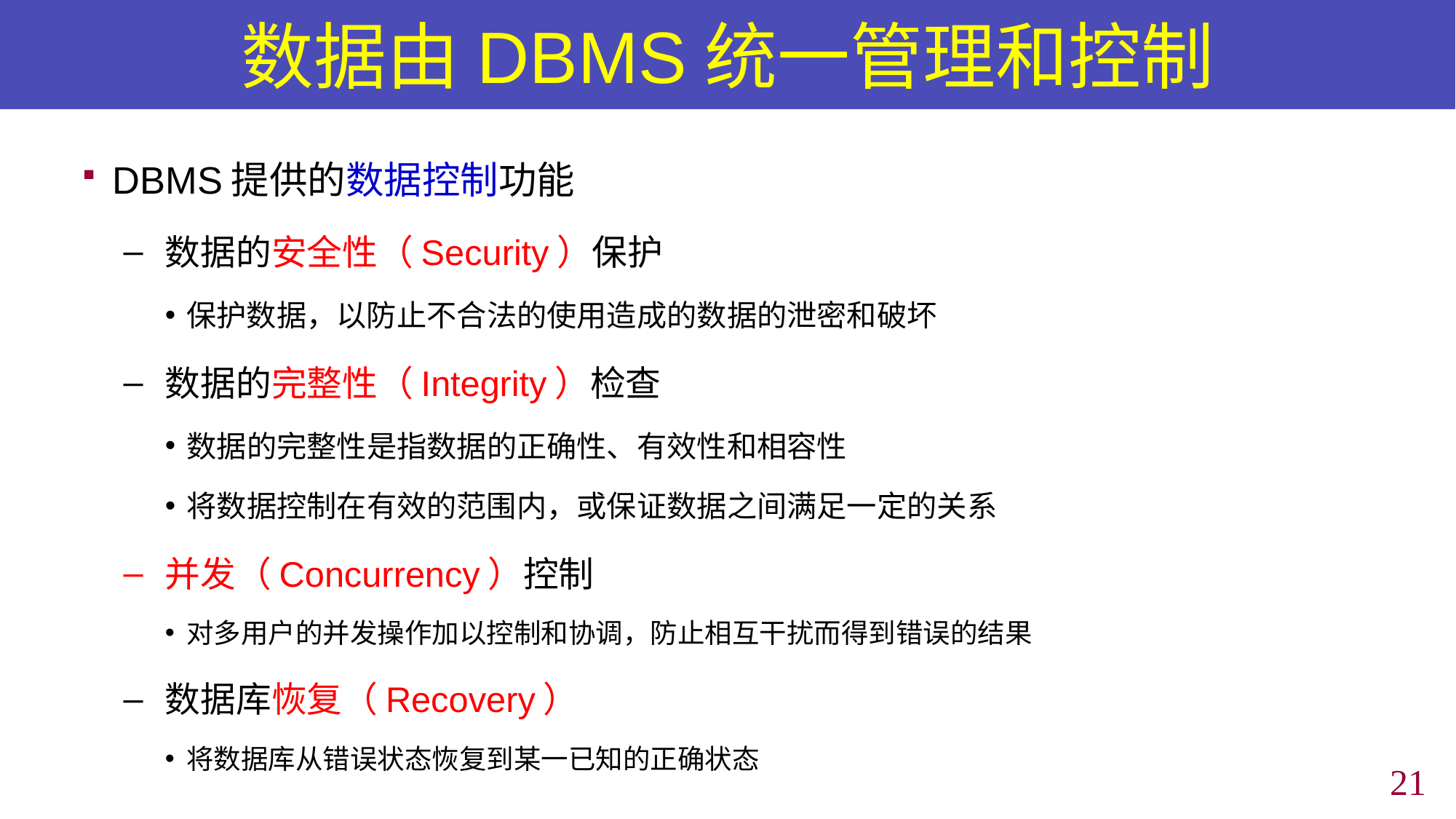

# 数据由DBMS统一管理和控制
DBMS提供的数据控制功能
数据的安全性（Security）保护
保护数据，以防止不合法的使用造成的数据的泄密和破坏
数据的完整性（Integrity）检查
数据的完整性是指数据的正确性、有效性和相容性
将数据控制在有效的范围内，或保证数据之间满足一定的关系
并发（Concurrency）控制
对多用户的并发操作加以控制和协调，防止相互干扰而得到错误的结果
数据库恢复（Recovery）
将数据库从错误状态恢复到某一已知的正确状态
21